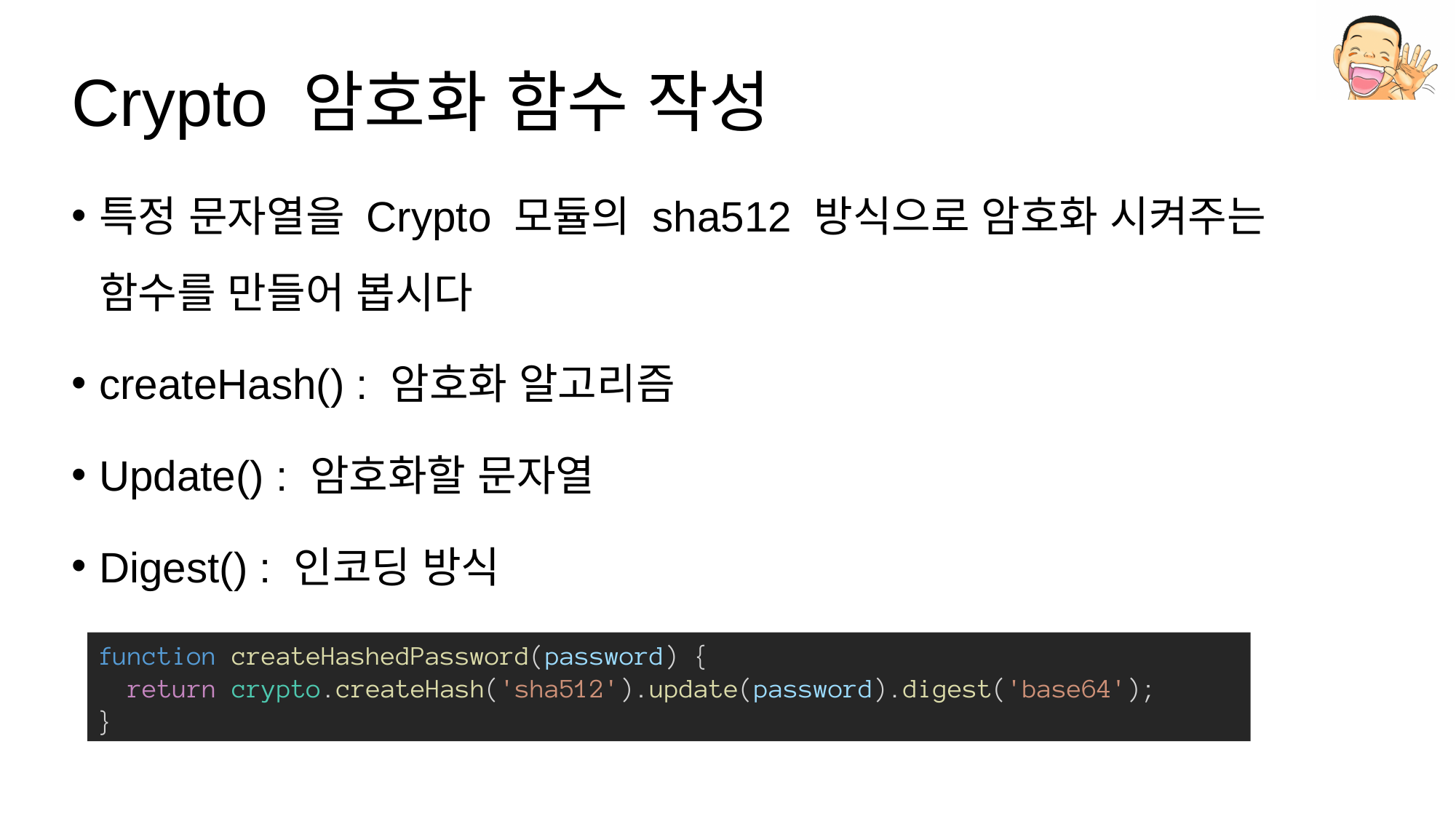

# Crypto 암호화 함수 작성
특정 문자열을 Crypto 모듈의 sha512 방식으로 암호화 시켜주는 함수를 만들어 봅시다
createHash() : 암호화 알고리즘
Update() : 암호화할 문자열
Digest() : 인코딩 방식
function createHashedPassword(password) {
  return crypto.createHash('sha512').update(password).digest('base64');
}